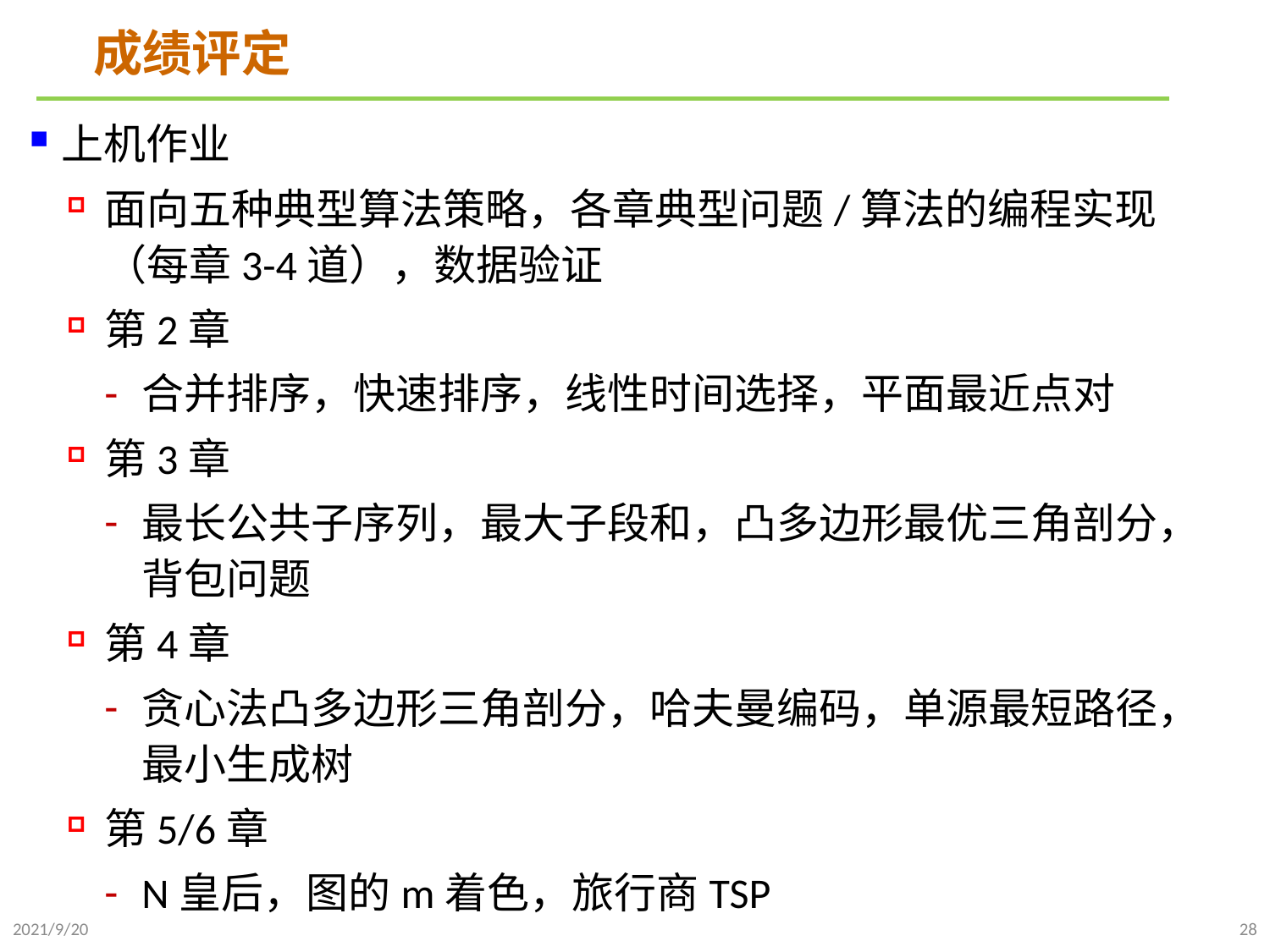

# 成绩评定
上机作业
面向五种典型算法策略，各章典型问题/算法的编程实现（每章3-4道），数据验证
第2章
合并排序，快速排序，线性时间选择，平面最近点对
第3章
最长公共子序列，最大子段和，凸多边形最优三角剖分，背包问题
第4章
贪心法凸多边形三角剖分，哈夫曼编码，单源最短路径，最小生成树
第5/6章
N皇后，图的m着色，旅行商TSP

2021/9/20
28